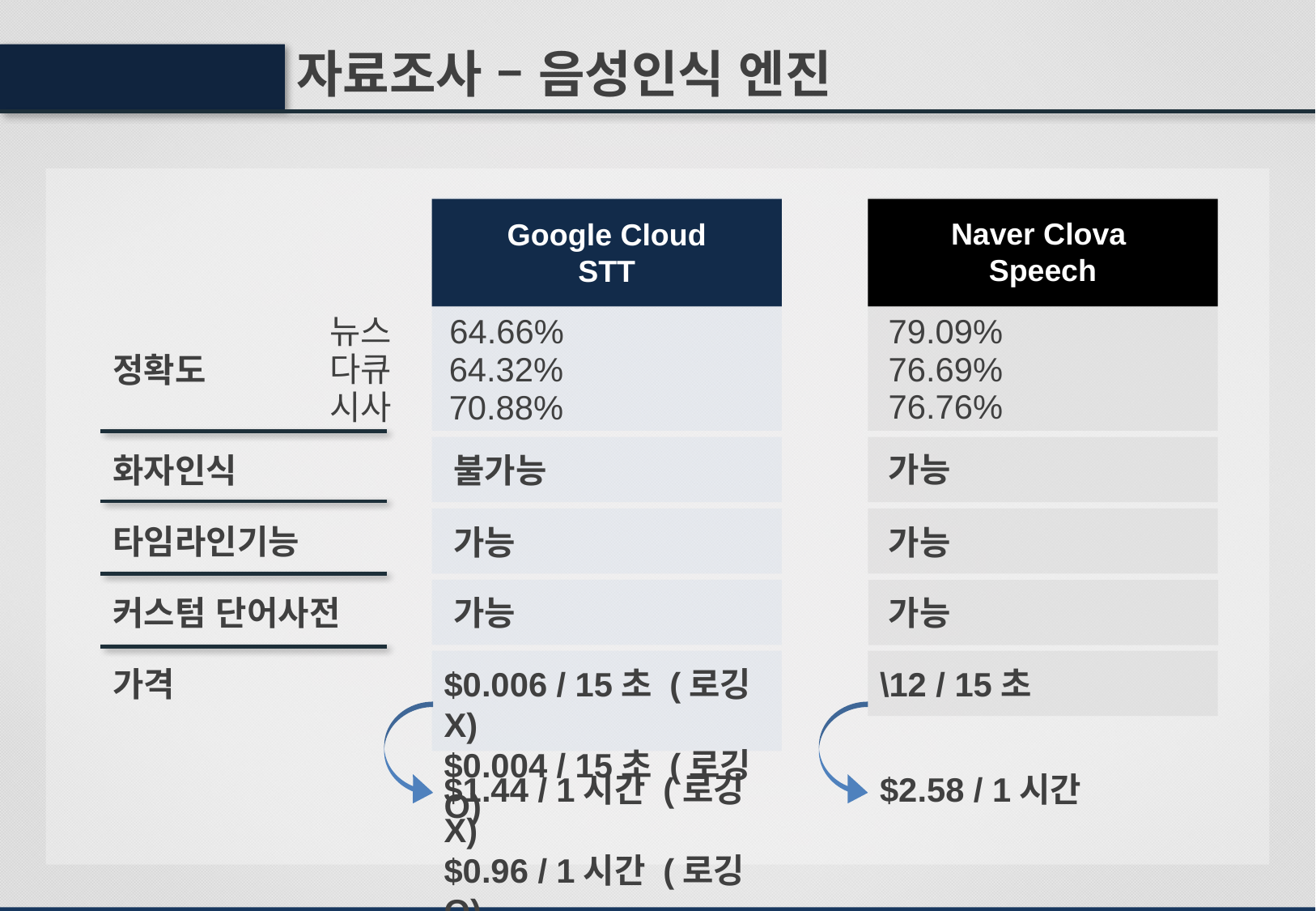

자료조사 – 음성인식 엔진

Naver Clova
Speech
Google Cloud STT
뉴스
64.66%
79.09%
다큐
64.32%
76.69%
정확도
76.76%
시사
70.88%

가능
화자인식
불가능

타임라인기능
가능
가능

커스텀 단어사전
가능
가능

가격
$0.006 / 15초 (로깅X)
$0.004 / 15초 (로깅O)
\12 / 15초

$1.44 / 1시간 (로깅X)
$0.96 / 1시간 (로깅O)
$2.58 / 1시간